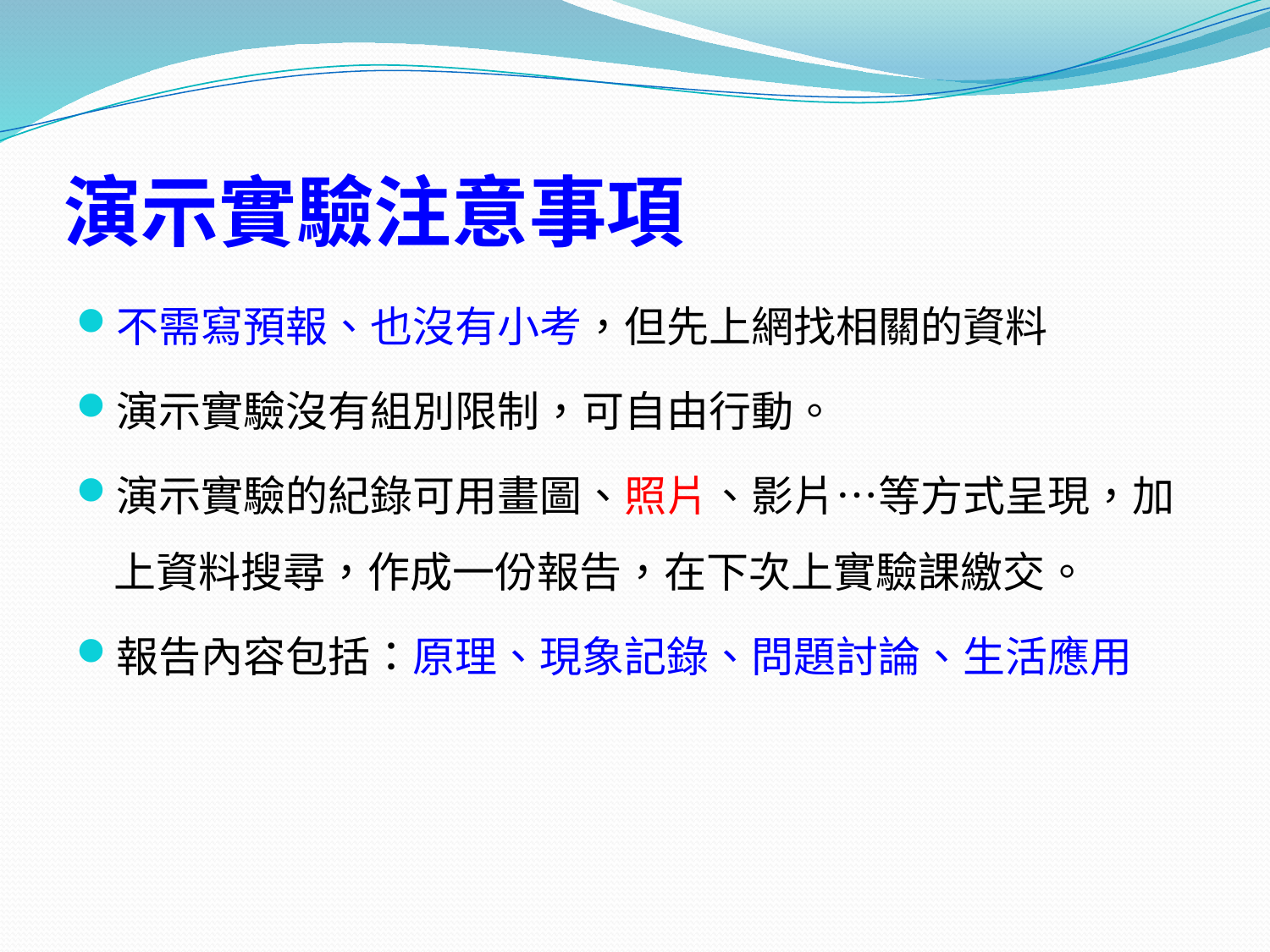

# 演示實驗注意事項
不需寫預報、也沒有小考，但先上網找相關的資料
演示實驗沒有組別限制，可自由行動。
演示實驗的紀錄可用畫圖、照片、影片…等方式呈現，加上資料搜尋，作成一份報告，在下次上實驗課繳交。
報告內容包括：原理、現象記錄、問題討論、生活應用